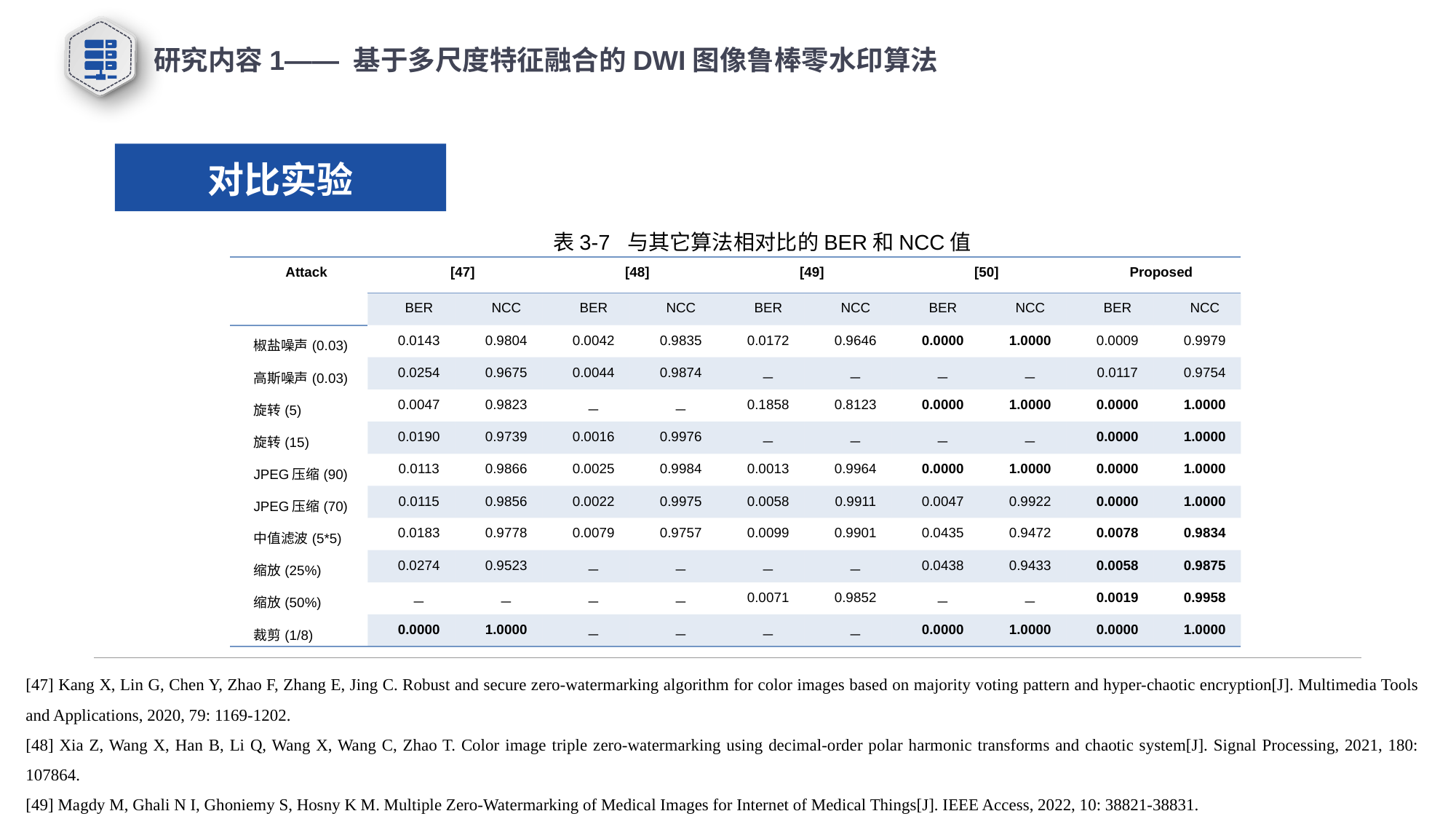

研究内容1—— 基于多尺度特征融合的DWI图像鲁棒零水印算法

对比实验
表3-7  与其它算法相对比的BER和NCC值
| Attack | [47] |  | [48] |  | [49] |  | [50] |  | Proposed |  |
| --- | --- | --- | --- | --- | --- | --- | --- | --- | --- | --- |
|  | BER | NCC | BER | NCC | BER | NCC | BER | NCC | BER | NCC |
| 椒盐噪声(0.03) | 0.0143 | 0.9804 | 0.0042 | 0.9835 | 0.0172 | 0.9646 | 0.0000 | 1.0000 | 0.0009 | 0.9979 |
| 高斯噪声(0.03) | 0.0254 | 0.9675 | 0.0044 | 0.9874 | － | － | － | － | 0.0117 | 0.9754 |
| 旋转(5) | 0.0047 | 0.9823 | － | － | 0.1858 | 0.8123 | 0.0000 | 1.0000 | 0.0000 | 1.0000 |
| 旋转(15) | 0.0190 | 0.9739 | 0.0016 | 0.9976 | － | － | － | － | 0.0000 | 1.0000 |
| JPEG压缩(90) | 0.0113 | 0.9866 | 0.0025 | 0.9984 | 0.0013 | 0.9964 | 0.0000 | 1.0000 | 0.0000 | 1.0000 |
| JPEG压缩(70) | 0.0115 | 0.9856 | 0.0022 | 0.9975 | 0.0058 | 0.9911 | 0.0047 | 0.9922 | 0.0000 | 1.0000 |
| 中值滤波(5\*5) | 0.0183 | 0.9778 | 0.0079 | 0.9757 | 0.0099 | 0.9901 | 0.0435 | 0.9472 | 0.0078 | 0.9834 |
| 缩放(25%) | 0.0274 | 0.9523 | － | － | － | － | 0.0438 | 0.9433 | 0.0058 | 0.9875 |
| 缩放(50%) | － | － | － | － | 0.0071 | 0.9852 | － | － | 0.0019 | 0.9958 |
| 裁剪(1/8) | 0.0000 | 1.0000 | － | － | － | － | 0.0000 | 1.0000 | 0.0000 | 1.0000 |
[47] Kang X, Lin G, Chen Y, Zhao F, Zhang E, Jing C. Robust and secure zero-watermarking algorithm for color images based on majority voting pattern and hyper-chaotic encryption[J]. Multimedia Tools and Applications, 2020, 79: 1169-1202.
[48] Xia Z, Wang X, Han B, Li Q, Wang X, Wang C, Zhao T. Color image triple zero-watermarking using decimal-order polar harmonic transforms and chaotic system[J]. Signal Processing, 2021, 180: 107864.
[49] Magdy M, Ghali N I, Ghoniemy S, Hosny K M. Multiple Zero-Watermarking of Medical Images for Internet of Medical Things[J]. IEEE Access, 2022, 10: 38821-38831.
[50] Wang X, Wen M, Tan X, Zhang H, Hu J, Qin H. A novel zero-watermarking algorithm based on robust statistical features for natural images[J]. The Visual Computer, 2022, 38(9-10): 3175-3188.